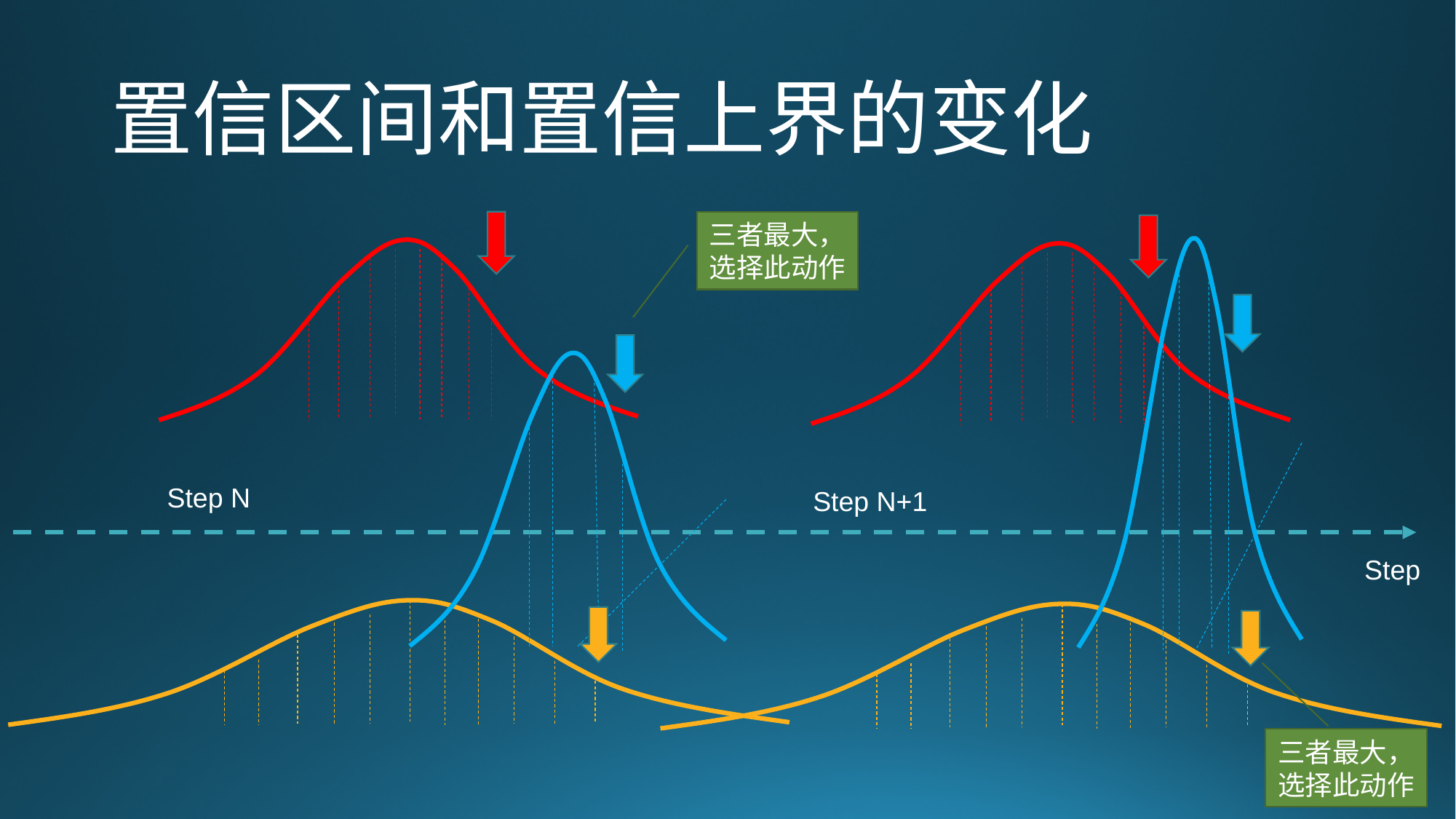

# 置信区间和置信上界的变化
三者最大，选择此动作

Step N
Step N+1
Step

三者最大，选择此动作